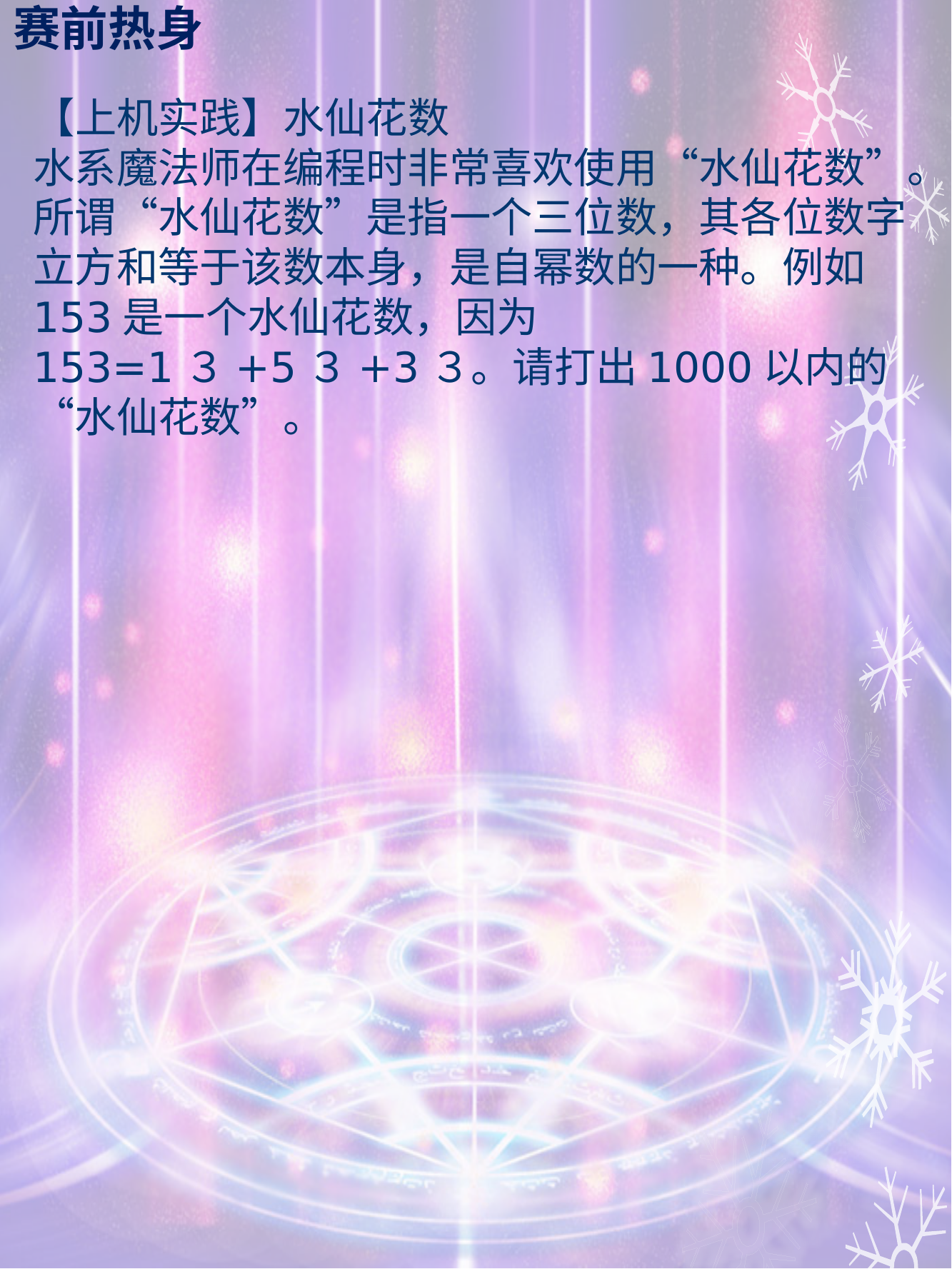

# 赛前热身
【上机实践】水仙花数
水系魔法师在编程时非常喜欢使用“水仙花数”。所谓“水仙花数”是指一个三位数，其各位数字立方和等于该数本身，是自幂数的一种。例如153是一个水仙花数，因为
153=1３+5３+3３。请打出1000以内的“水仙花数”。